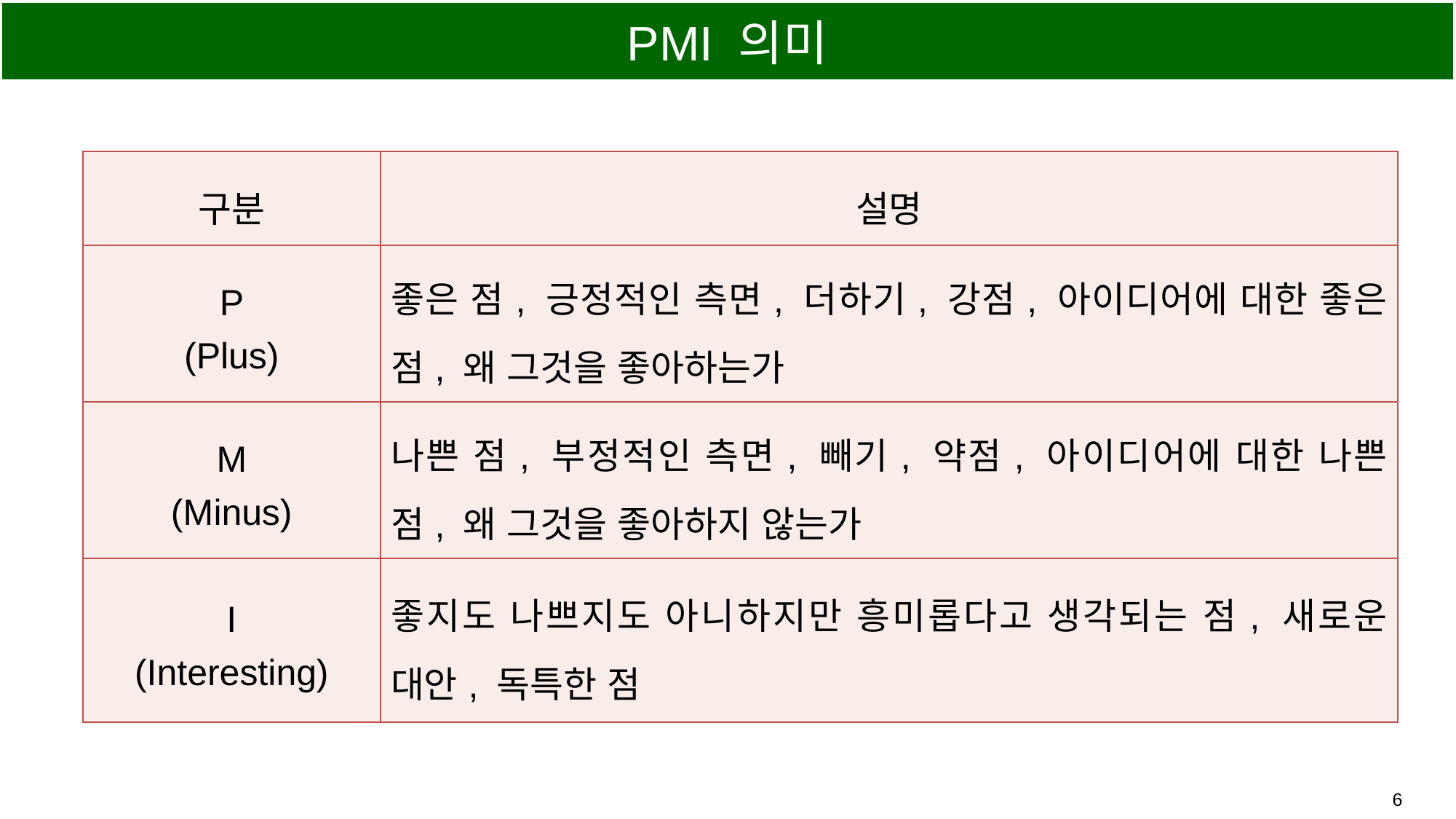

# PMI 의미

| 구분 | 설명 |
| --- | --- |
| P (Plus) | 좋은 점, 긍정적인 측면, 더하기, 강점, 아이디어에 대한 좋은 점, 왜 그것을 좋아하는가 |
| M (Minus) | 나쁜 점, 부정적인 측면, 빼기, 약점, 아이디어에 대한 나쁜 점, 왜 그것을 좋아하지 않는가 |
| I (Interesting) | 좋지도 나쁘지도 아니하지만 흥미롭다고 생각되는 점, 새로운 대안, 독특한 점 |